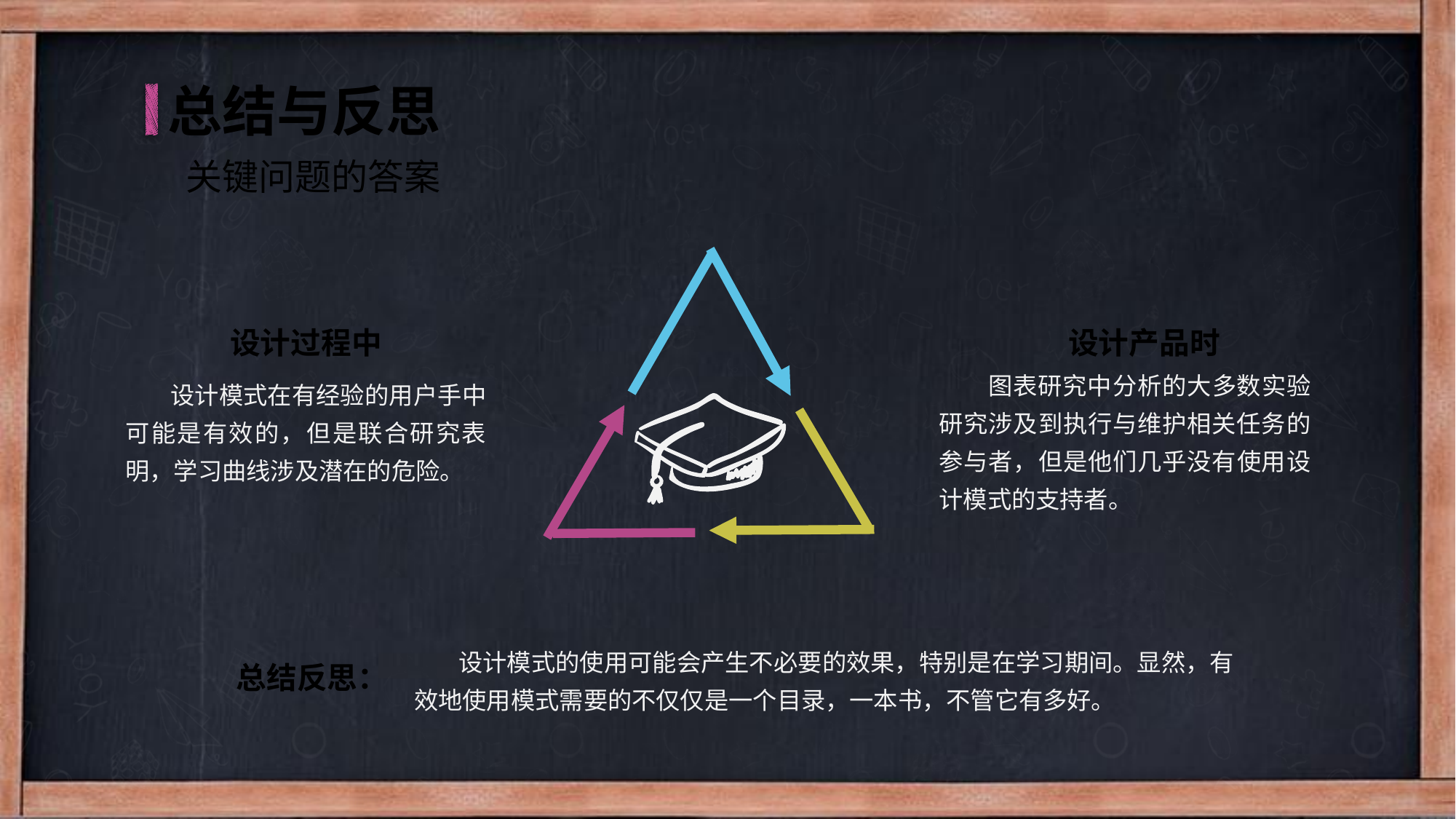

总结与反思

关键问题的答案

设计过程中
设计产品时
       图表研究中分析的大多数实验研究涉及到执行与维护相关任务的参与者，但是他们几乎没有使用设计模式的支持者。
       设计模式在有经验的用户手中可能是有效的，但是联合研究表明，学习曲线涉及潜在的危险。
       设计模式的使用可能会产生不必要的效果，特别是在学习期间。显然，有效地使用模式需要的不仅仅是一个目录，一本书，不管它有多好。
总结反思：